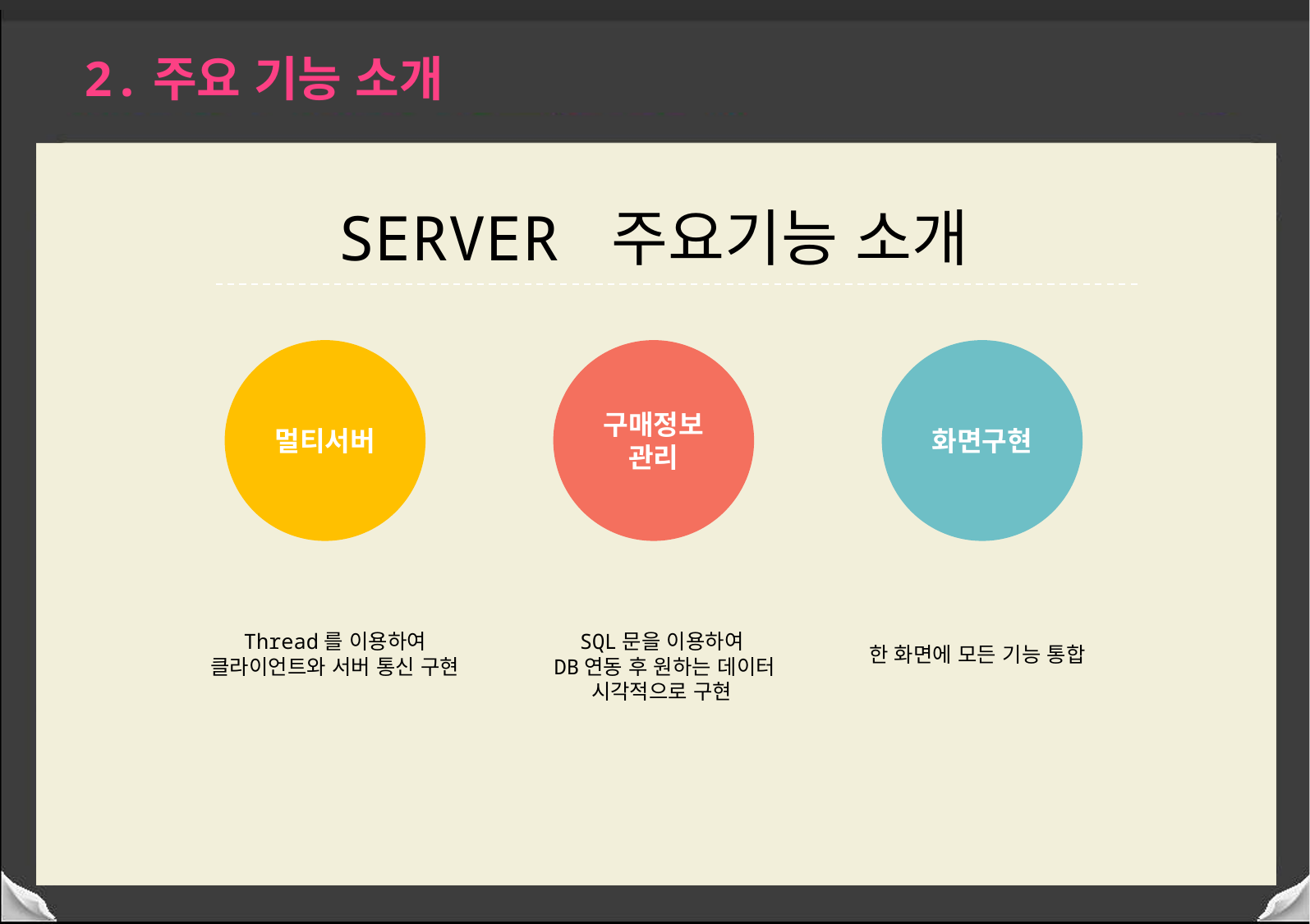

2.주요 기능 소개
SERVER 주요기능 소개
멀티서버
구매정보관리
화면구현
Thread를 이용하여
클라이언트와 서버 통신 구현
SQL문을 이용하여
DB연동 후 원하는 데이터 시각적으로 구현
한 화면에 모든 기능 통합